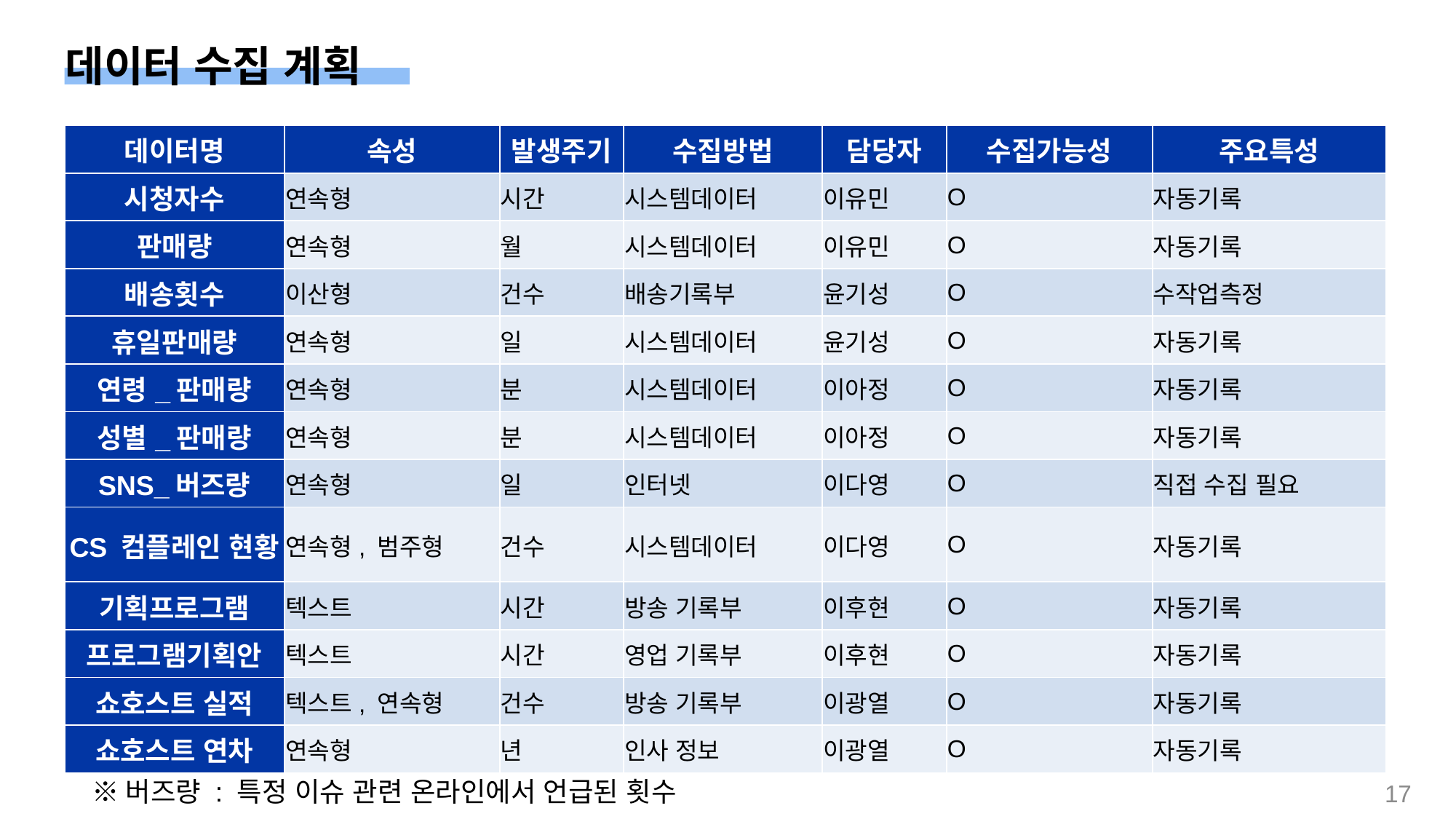

데이터 수집 계획

| 데이터명 | 속성 | 발생주기 | 수집방법 | 담당자 | 수집가능성 | 주요특성 |
| --- | --- | --- | --- | --- | --- | --- |
| 시청자수 | 연속형 | 시간 | 시스템데이터 | 이유민 | O | 자동기록 |
| 판매량 | 연속형 | 월 | 시스템데이터 | 이유민 | O | 자동기록 |
| 배송횟수 | 이산형 | 건수 | 배송기록부 | 윤기성 | O | 수작업측정 |
| 휴일판매량 | 연속형 | 일 | 시스템데이터 | 윤기성 | O | 자동기록 |
| 연령\_판매량 | 연속형 | 분 | 시스템데이터 | 이아정 | O | 자동기록 |
| 성별\_판매량 | 연속형 | 분 | 시스템데이터 | 이아정 | O | 자동기록 |
| SNS\_버즈량 | 연속형 | 일 | 인터넷 | 이다영 | O | 직접 수집 필요 |
| CS 컴플레인 현황 | 연속형, 범주형 | 건수 | 시스템데이터 | 이다영 | O | 자동기록 |
| 기획프로그램 | 텍스트 | 시간 | 방송 기록부 | 이후현 | O | 자동기록 |
| 프로그램기획안 | 텍스트 | 시간 | 영업 기록부 | 이후현 | O | 자동기록 |
| 쇼호스트 실적 | 텍스트, 연속형 | 건수 | 방송 기록부 | 이광열 | O | 자동기록 |
| 쇼호스트 연차 | 연속형 | 년 | 인사 정보 | 이광열 | O | 자동기록 |
※버즈량 : 특정 이슈 관련 온라인에서 언급된 횟수
17